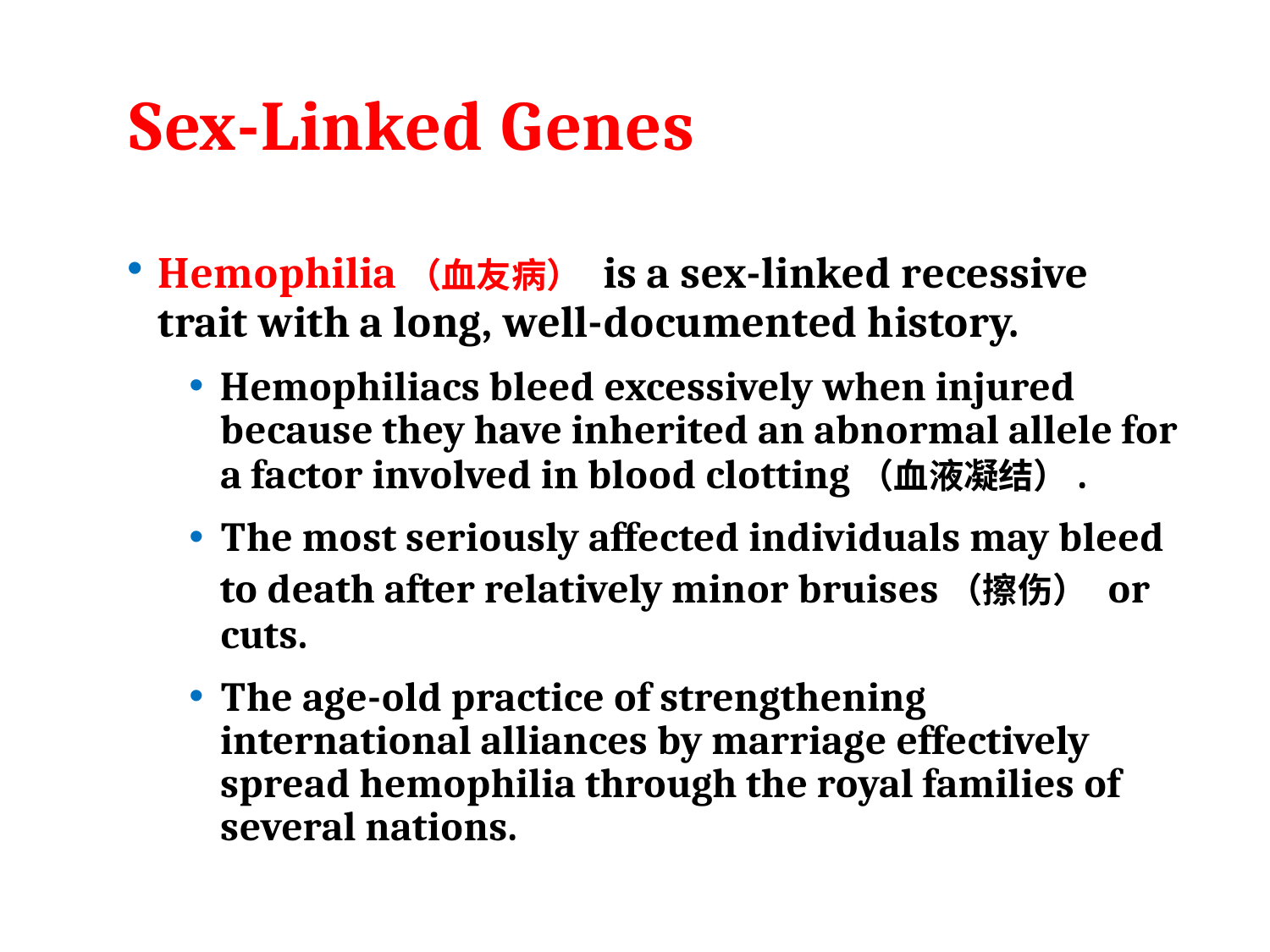

# Sex-Linked Genes
Hemophilia（血友病） is a sex-linked recessive trait with a long, well-documented history.
Hemophiliacs bleed excessively when injured because they have inherited an abnormal allele for a factor involved in blood clotting（血液凝结）.
The most seriously affected individuals may bleed to death after relatively minor bruises（擦伤） or cuts.
The age-old practice of strengthening international alliances by marriage effectively spread hemophilia through the royal families of several nations.